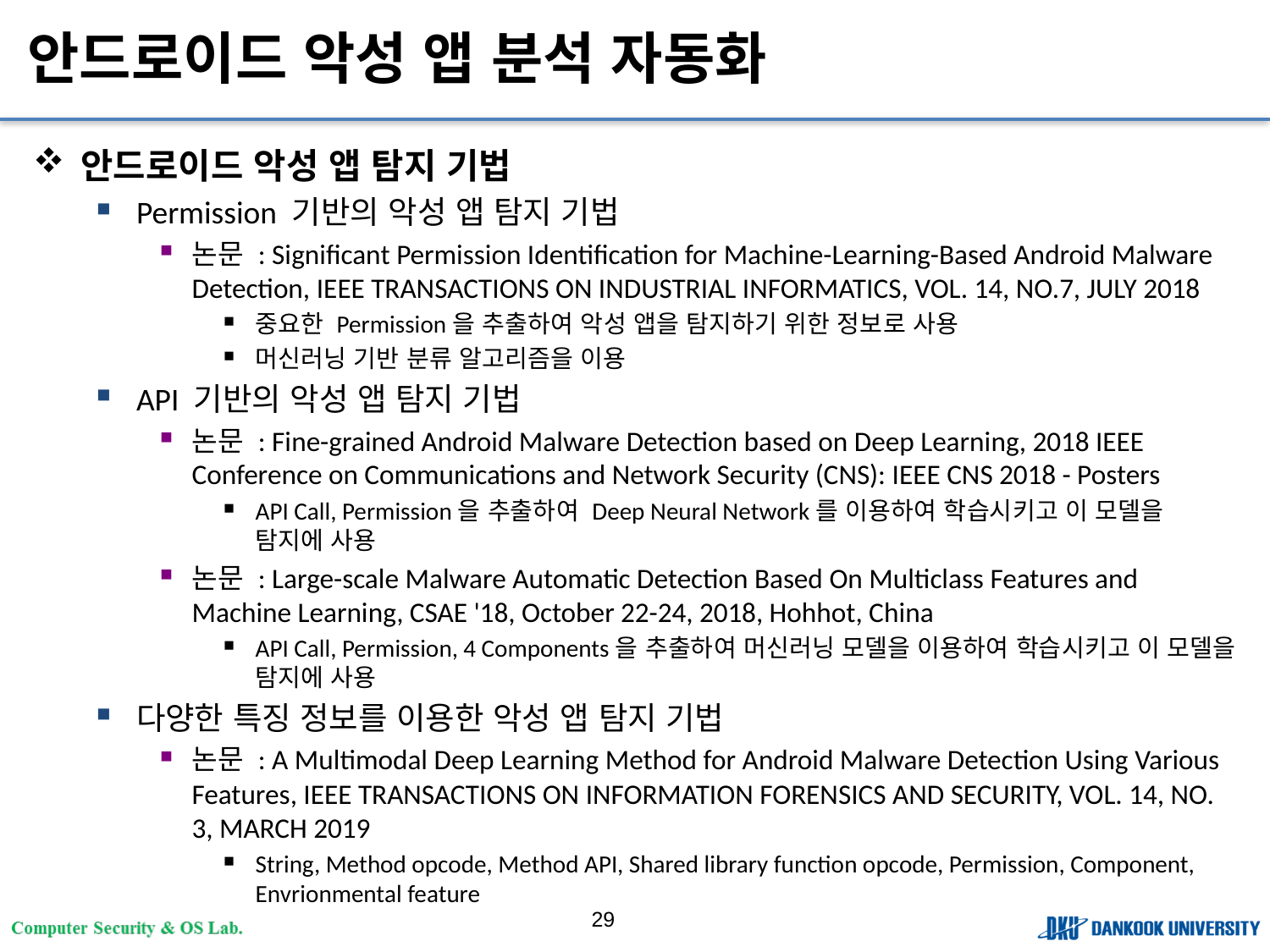

# 안드로이드 악성 앱 분석 자동화
안드로이드 악성 앱 탐지 기법
Permission 기반의 악성 앱 탐지 기법
논문 : Significant Permission Identification for Machine-Learning-Based Android Malware Detection, IEEE TRANSACTIONS ON INDUSTRIAL INFORMATICS, VOL. 14, NO.7, JULY 2018
중요한 Permission을 추출하여 악성 앱을 탐지하기 위한 정보로 사용
머신러닝 기반 분류 알고리즘을 이용
API 기반의 악성 앱 탐지 기법
논문 : Fine-grained Android Malware Detection based on Deep Learning, 2018 IEEE Conference on Communications and Network Security (CNS): IEEE CNS 2018 - Posters
API Call, Permission을 추출하여 Deep Neural Network를 이용하여 학습시키고 이 모델을 탐지에 사용
논문 : Large-scale Malware Automatic Detection Based On Multiclass Features and Machine Learning, CSAE '18, October 22-24, 2018, Hohhot, China
API Call, Permission, 4 Components을 추출하여 머신러닝 모델을 이용하여 학습시키고 이 모델을 탐지에 사용
다양한 특징 정보를 이용한 악성 앱 탐지 기법
논문 : A Multimodal Deep Learning Method for Android Malware Detection Using Various Features, IEEE TRANSACTIONS ON INFORMATION FORENSICS AND SECURITY, VOL. 14, NO. 3, MARCH 2019
String, Method opcode, Method API, Shared library function opcode, Permission, Component, Envrionmental feature

29